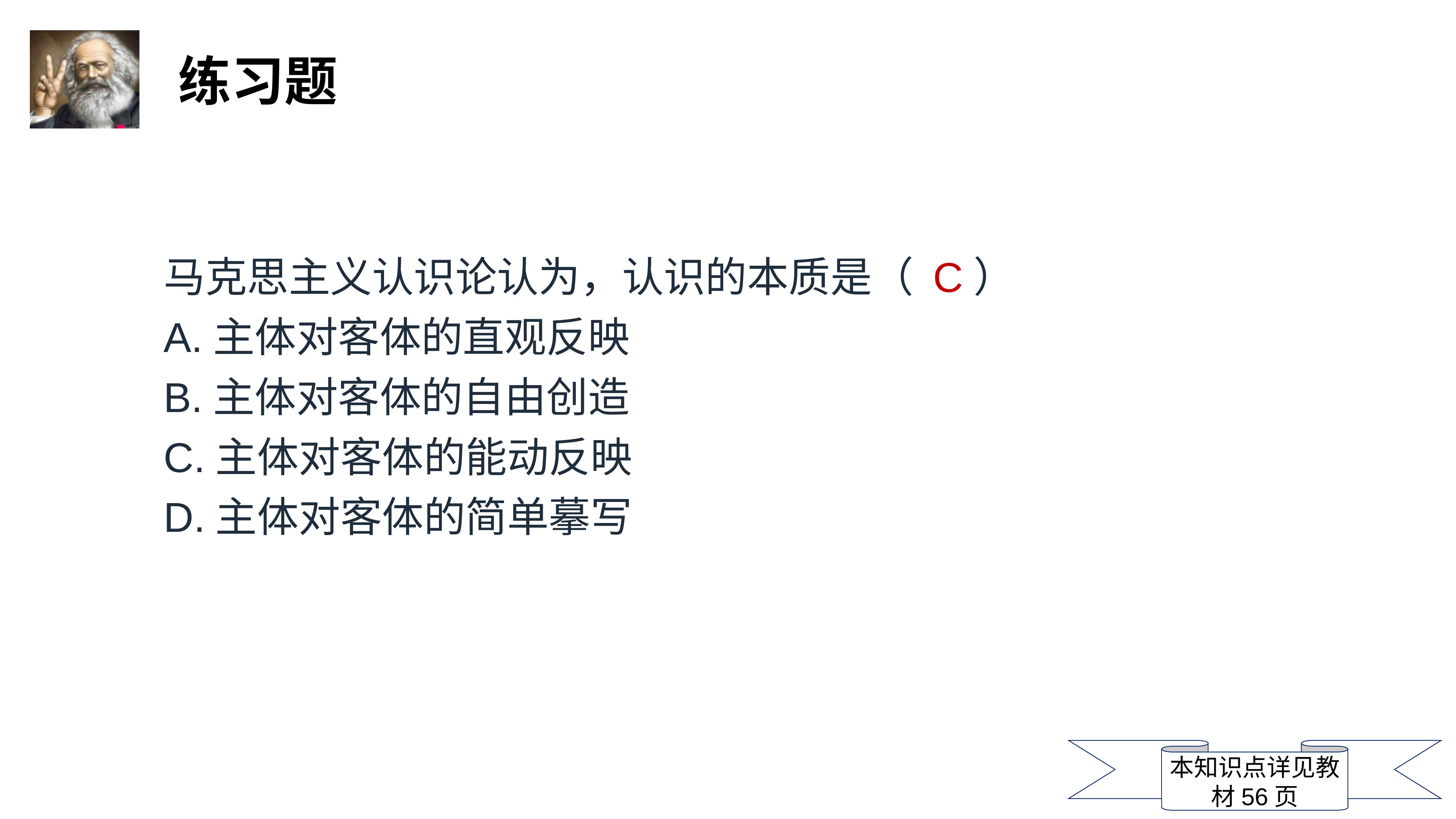

马克思主义认识论认为，认识的本质是（ C）
A.主体对客体的直观反映
B.主体对客体的自由创造
C.主体对客体的能动反映
D.主体对客体的简单摹写
本知识点详见教材56页